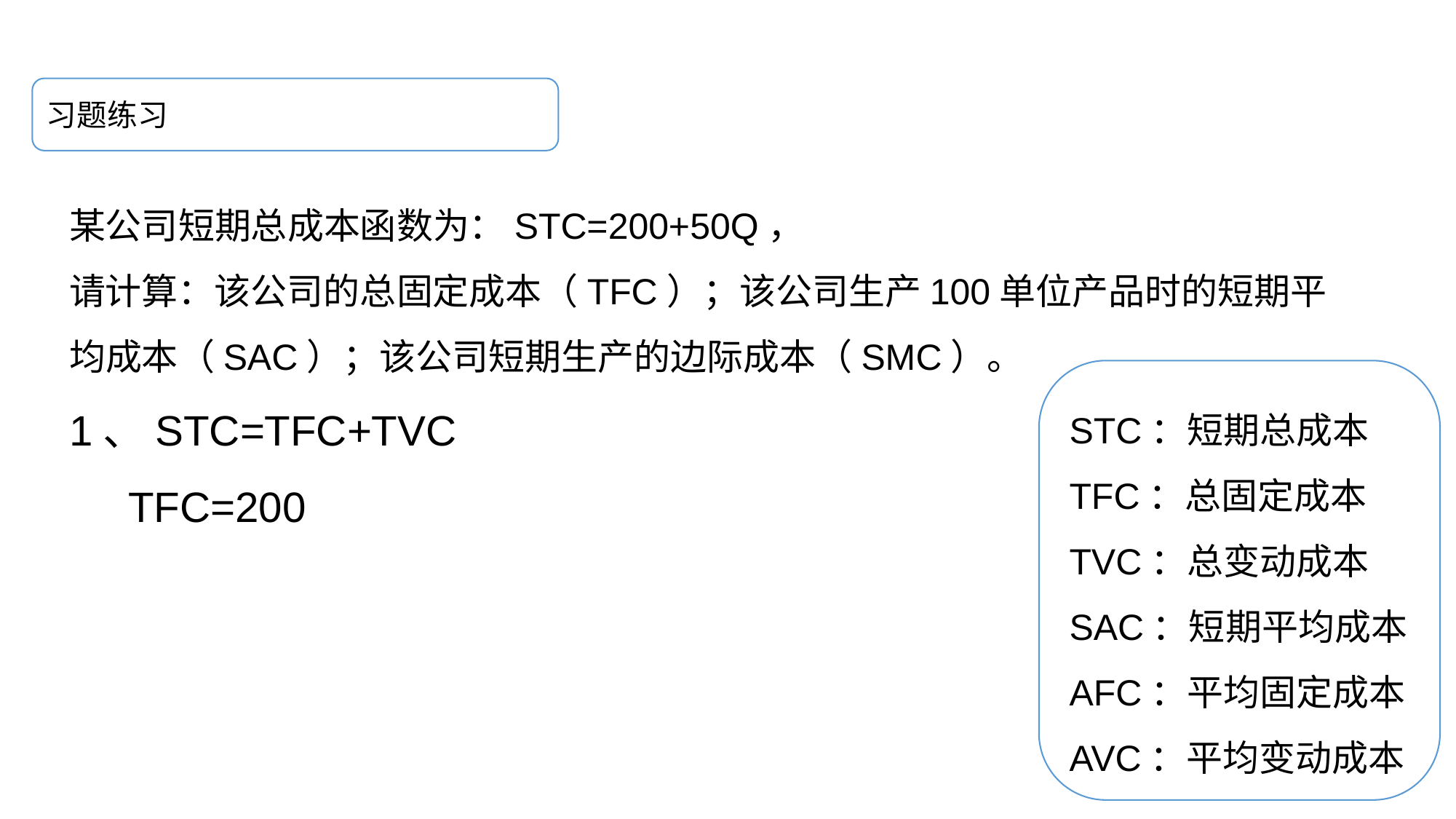

习题练习
某公司短期总成本函数为：STC=200+50Q，
请计算：该公司的总固定成本（TFC）；该公司生产100单位产品时的短期平均成本（SAC）；该公司短期生产的边际成本（SMC）。
1、STC=TFC+TVC
     TFC=200

STC：短期总成本
TFC：总固定成本TVC：总变动成本
SAC：短期平均成本
AFC：平均固定成本
AVC：平均变动成本